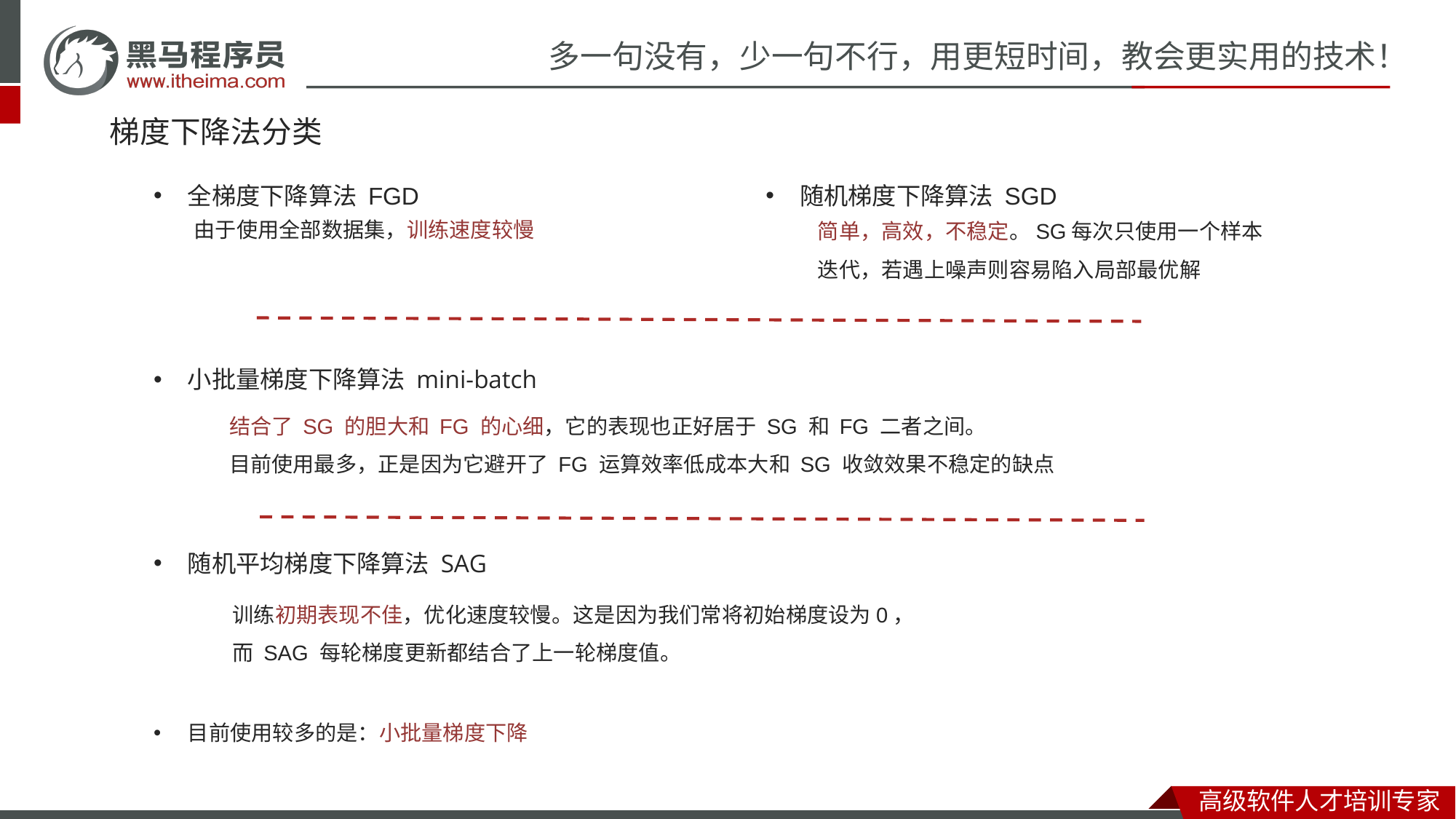

# 梯度下降法分类
全梯度下降算法 FGD
随机梯度下降算法 SGD
简单，高效，不稳定。SG每次只使用一个样本迭代，若遇上噪声则容易陷入局部最优解
由于使用全部数据集，训练速度较慢
小批量梯度下降算法 mini-batch
结合了 SG 的胆大和 FG 的心细，它的表现也正好居于 SG 和 FG 二者之间。
目前使用最多，正是因为它避开了 FG 运算效率低成本大和 SG 收敛效果不稳定的缺点
随机平均梯度下降算法 SAG
训练初期表现不佳，优化速度较慢。这是因为我们常将初始梯度设为0，
而 SAG 每轮梯度更新都结合了上一轮梯度值。
目前使用较多的是：小批量梯度下降